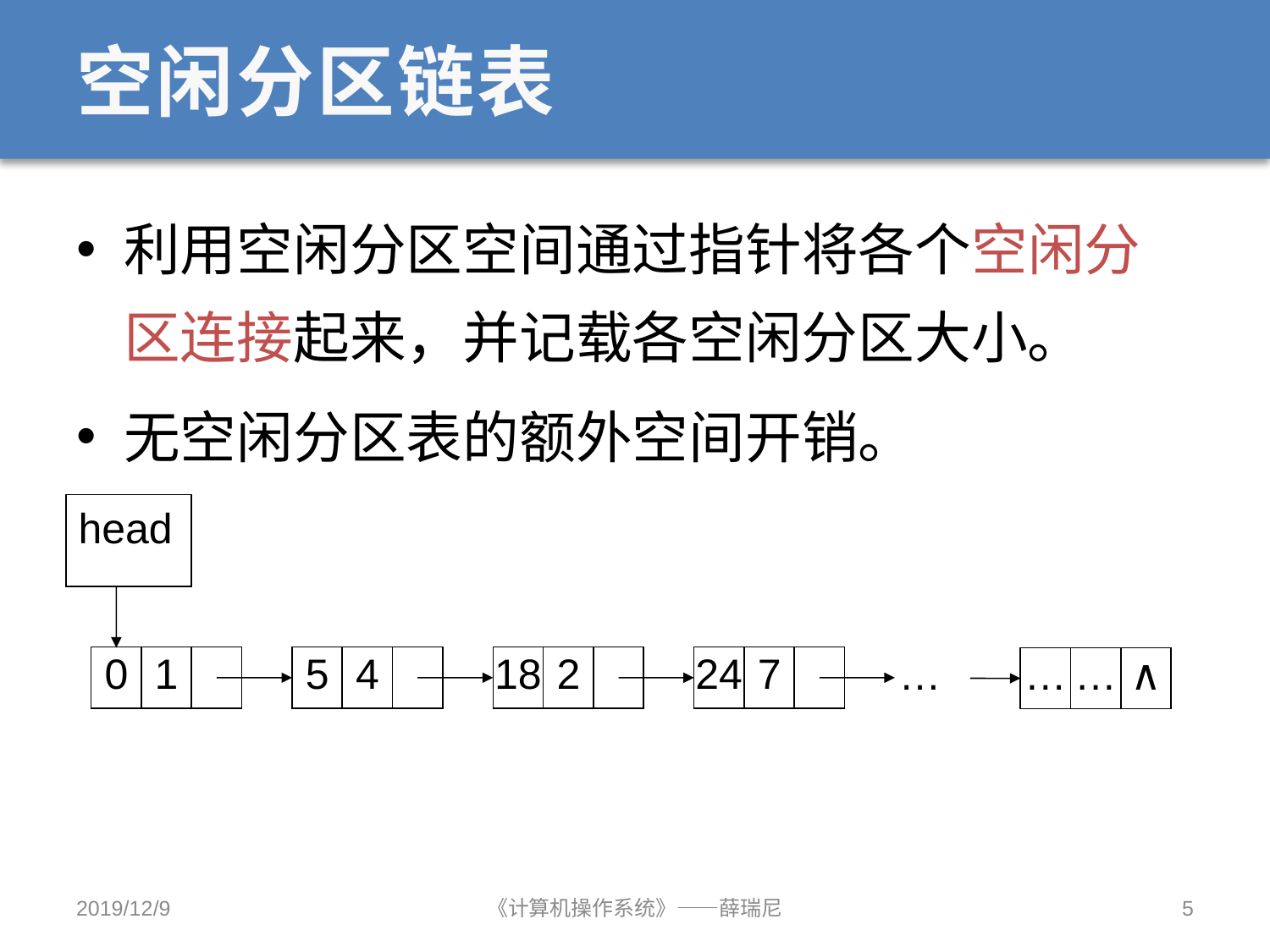

# 空闲分区链表
利用空闲分区空间通过指针将各个空闲分区连接起来，并记载各空闲分区大小。
无空闲分区表的额外空间开销。
head

0
1

5
4

18
2

24
7

…

…
…
∧

2019/12/9
《计算机操作系统》——薛瑞尼
5